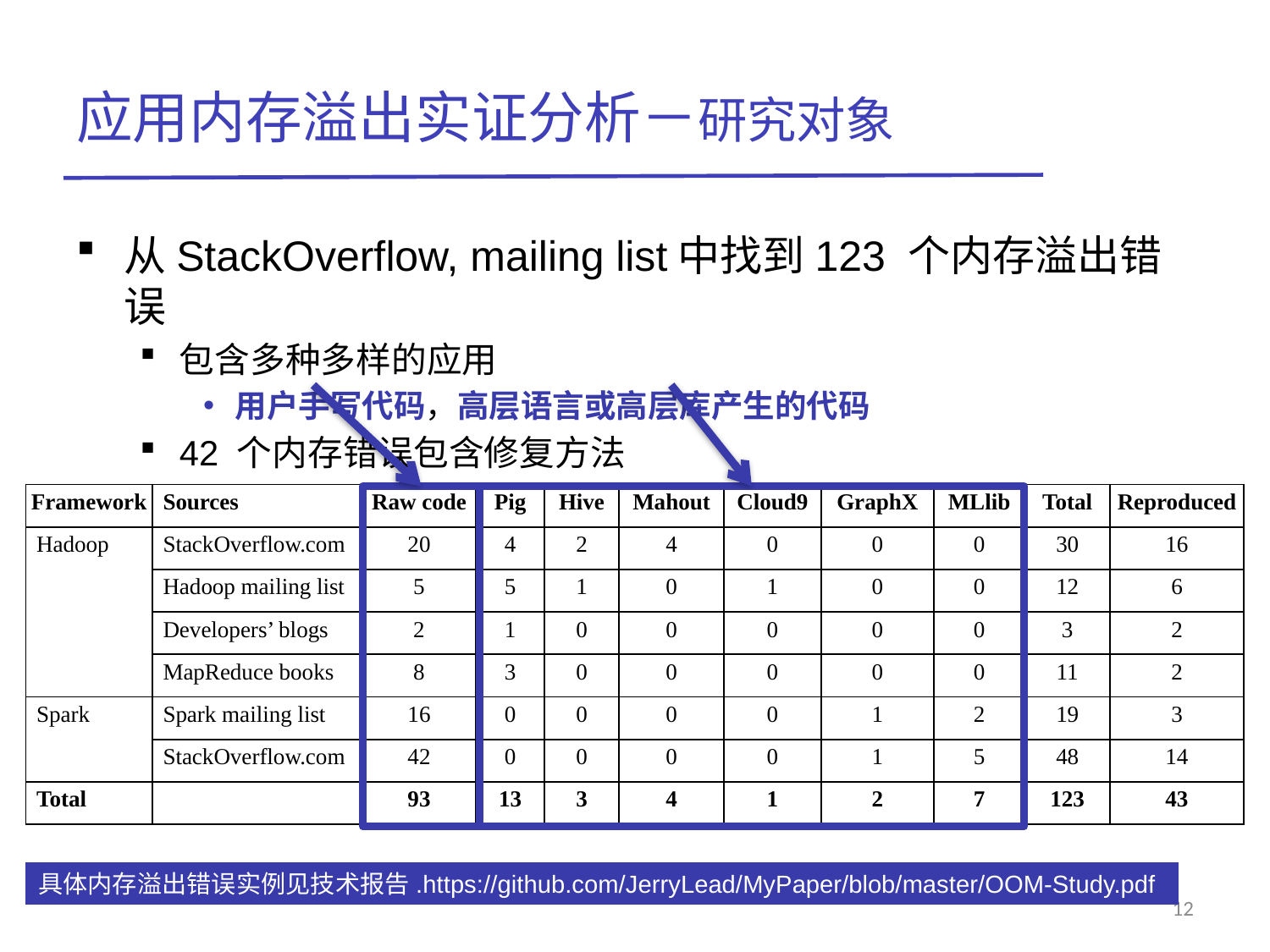

# 应用内存溢出实证分析－研究对象
从StackOverflow, mailing list中找到123 个内存溢出错误
包含多种多样的应用
用户手写代码，高层语言或高层库产生的代码
42 个内存错误包含修复方法

| Framework | Sources | Raw code | Pig | Hive | Mahout | Cloud9 | GraphX | MLlib | Total | Reproduced |
| --- | --- | --- | --- | --- | --- | --- | --- | --- | --- | --- |
| Hadoop | StackOverflow.com | 20 | 4 | 2 | 4 | 0 | 0 | 0 | 30 | 16 |
|  | Hadoop mailing list | 5 | 5 | 1 | 0 | 1 | 0 | 0 | 12 | 6 |
|  | Developers’ blogs | 2 | 1 | 0 | 0 | 0 | 0 | 0 | 3 | 2 |
|  | MapReduce books | 8 | 3 | 0 | 0 | 0 | 0 | 0 | 11 | 2 |
| Spark | Spark mailing list | 16 | 0 | 0 | 0 | 0 | 1 | 2 | 19 | 3 |
|  | StackOverflow.com | 42 | 0 | 0 | 0 | 0 | 1 | 5 | 48 | 14 |
| Total |  | 93 | 13 | 3 | 4 | 1 | 2 | 7 | 123 | 43 |

具体内存溢出错误实例见技术报告.https://github.com/JerryLead/MyPaper/blob/master/OOM-Study.pdf
12